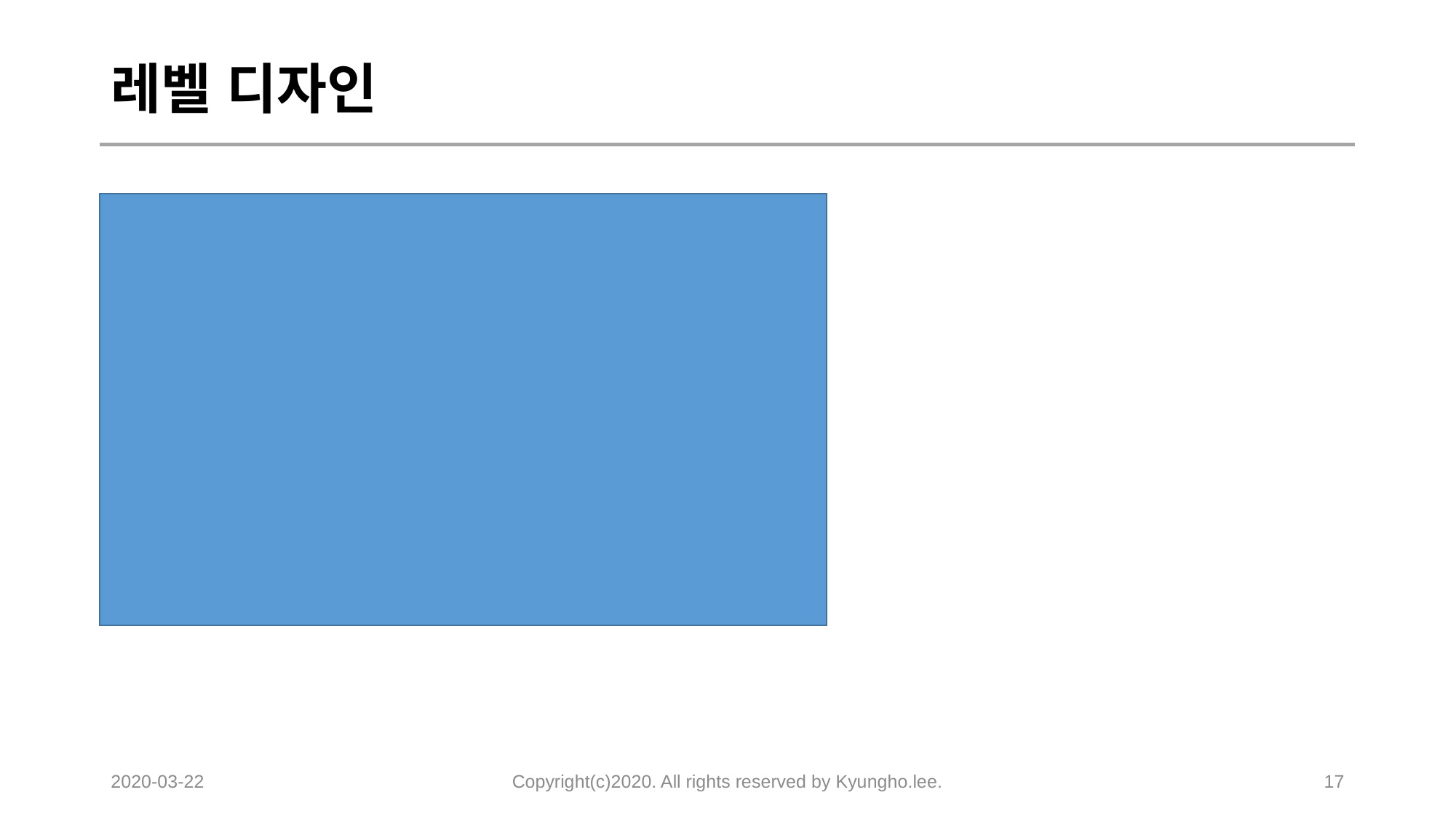

# 레벨 디자인

2020-03-22
Copyright(c)2020. All rights reserved by Kyungho.lee.
17